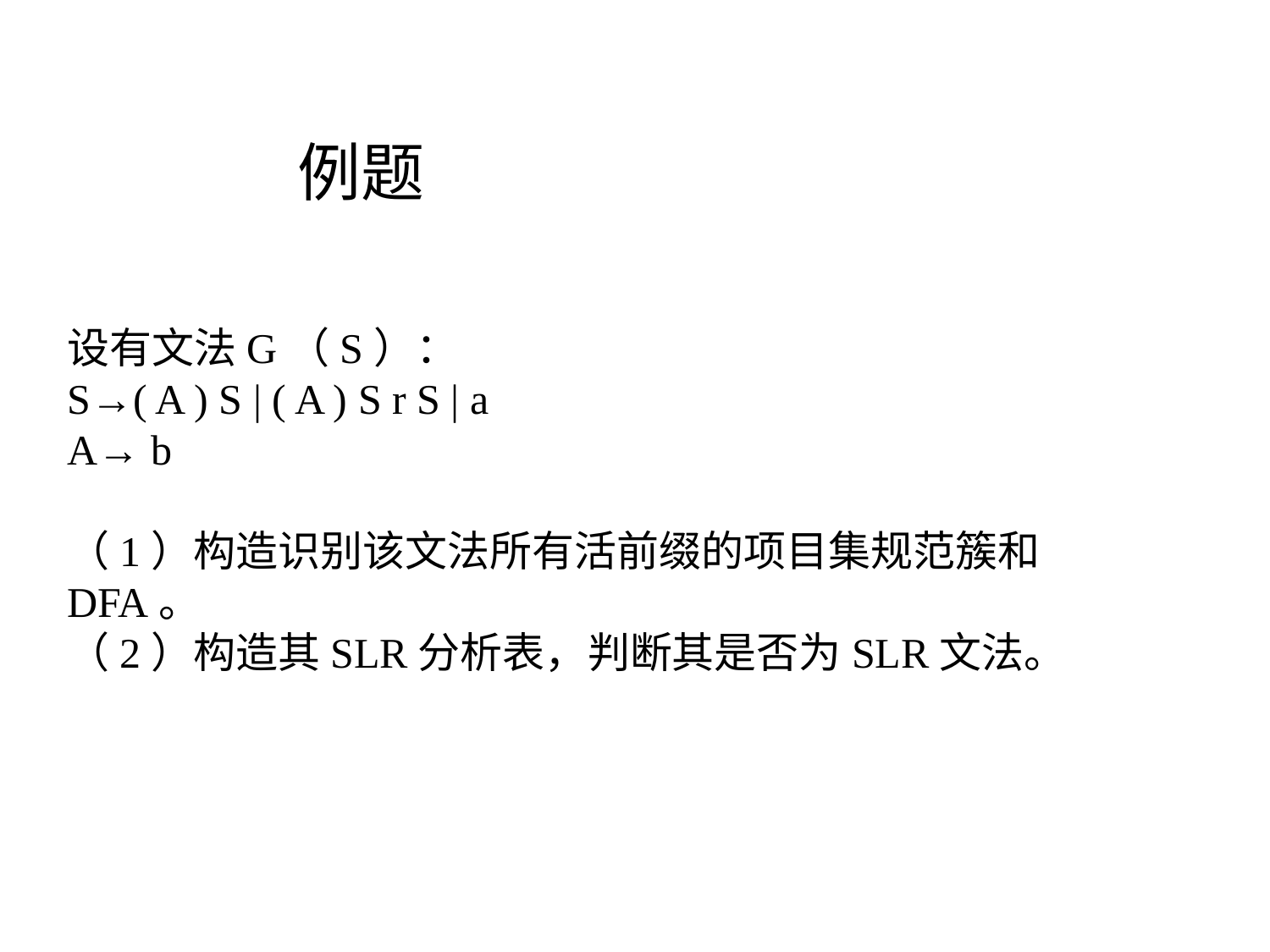

例题

设有文法G（S）：
S→( A ) S | ( A ) S r S | a
A→ b

（1）构造识别该文法所有活前缀的项目集规范簇和DFA。
（2）构造其SLR分析表，判断其是否为SLR文法。